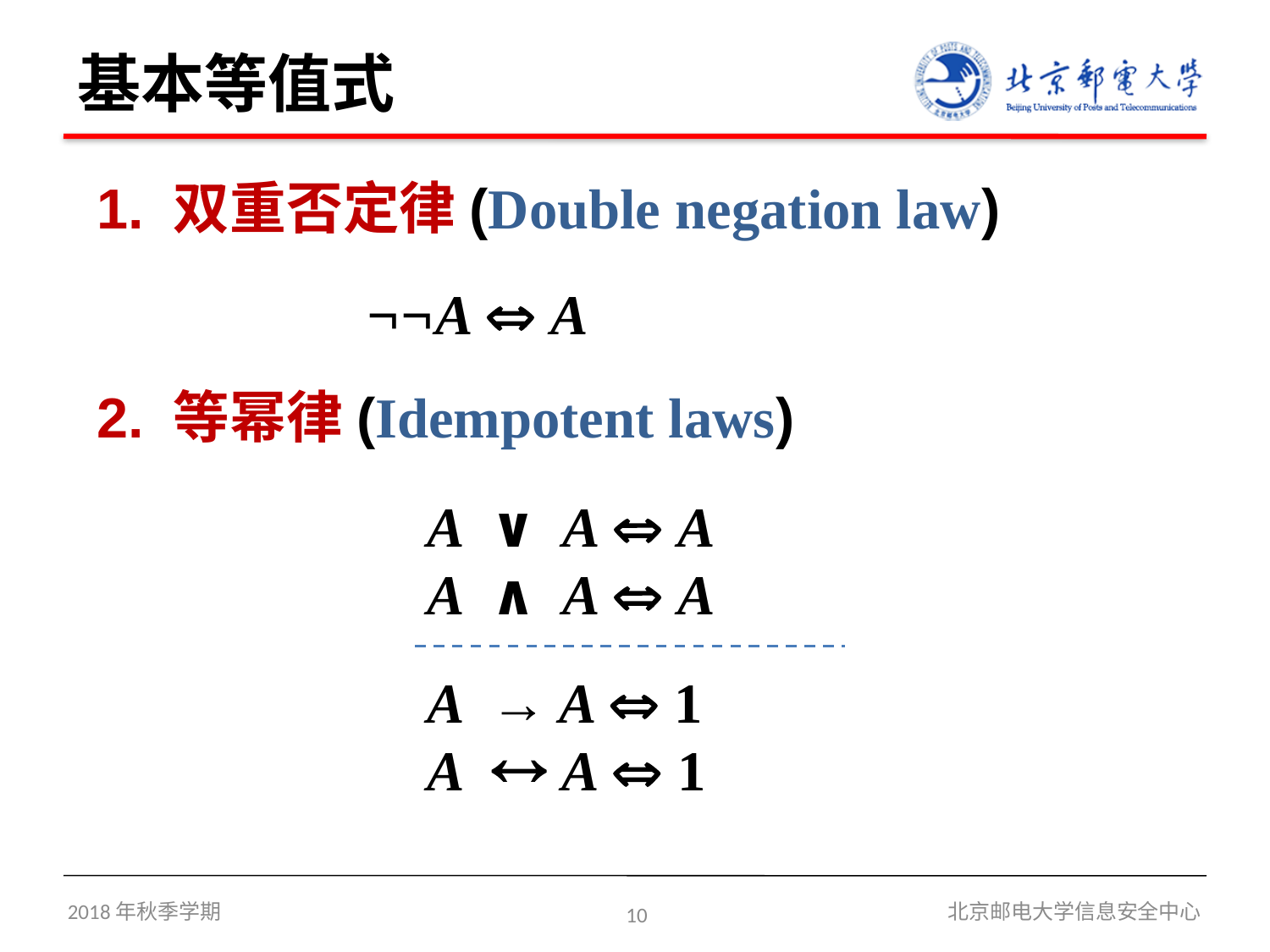

# 基本等值式
1. 双重否定律(Double negation law)
            	 ¬¬A ⇔ A

2. 等幂律(Idempotent laws)
     		A  ∨  A ⇔ A
     		A  ∧  A ⇔ A
     		A  → A ⇔ 1
     		A  ↔ A ⇔ 1

2018年秋季学期
10